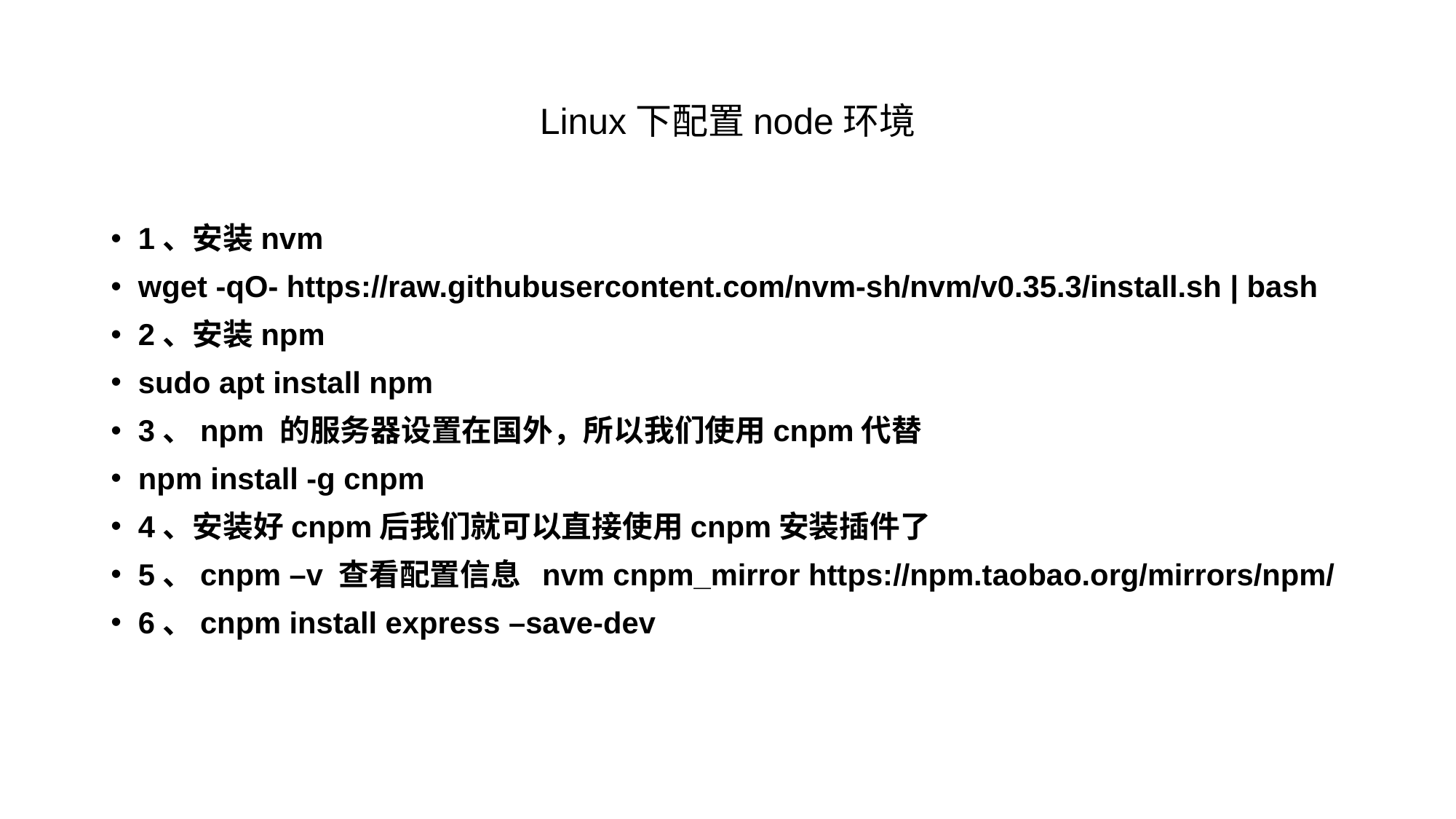

# Linux下配置node环境
1、安装nvm
wget -qO- https://raw.githubusercontent.com/nvm-sh/nvm/v0.35.3/install.sh | bash
2、安装npm
sudo apt install npm
3、npm 的服务器设置在国外，所以我们使用cnpm代替
npm install -g cnpm
4、安装好cnpm后我们就可以直接使用cnpm安装插件了
5、cnpm –v 查看配置信息  nvm cnpm_mirror https://npm.taobao.org/mirrors/npm/
6、cnpm install express –save-dev